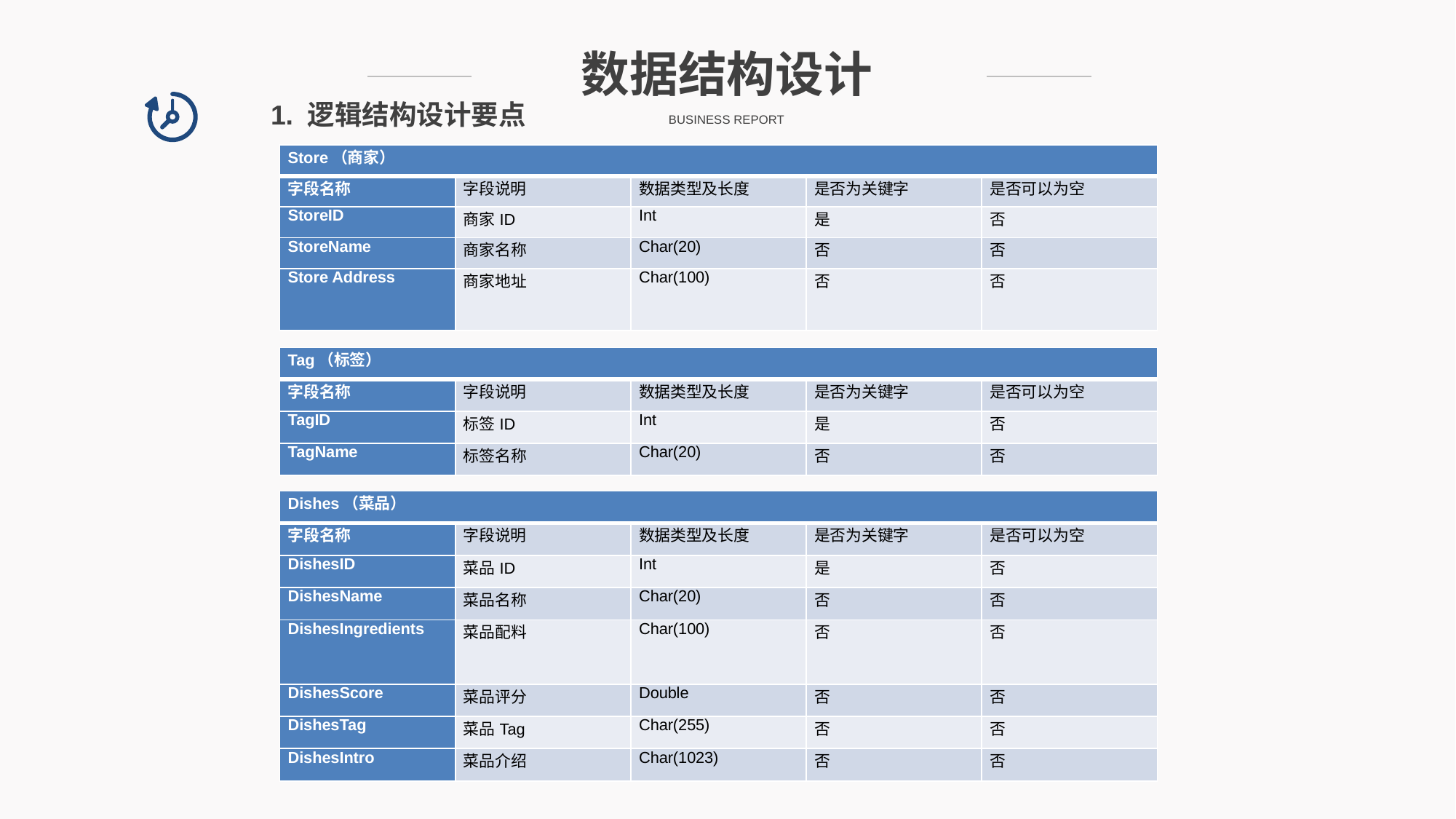

数据结构设计

1. 逻辑结构设计要点
BUSINESS REPORT
| Store（商家） |  |  |  |  |
| --- | --- | --- | --- | --- |
| 字段名称 | 字段说明 | 数据类型及长度 | 是否为关键字 | 是否可以为空 |
| StoreID | 商家ID | Int | 是 | 否 |
| StoreName | 商家名称 | Char(20) | 否 | 否 |
| Store Address | 商家地址 | Char(100) | 否 | 否 |
| Tag（标签） |  |  |  |  |
| --- | --- | --- | --- | --- |
| 字段名称 | 字段说明 | 数据类型及长度 | 是否为关键字 | 是否可以为空 |
| TagID | 标签ID | Int | 是 | 否 |
| TagName | 标签名称 | Char(20) | 否 | 否 |
| Dishes（菜品） |  |  |  |  |
| --- | --- | --- | --- | --- |
| 字段名称 | 字段说明 | 数据类型及长度 | 是否为关键字 | 是否可以为空 |
| DishesID | 菜品ID | Int | 是 | 否 |
| DishesName | 菜品名称 | Char(20) | 否 | 否 |
| DishesIngredients | 菜品配料 | Char(100) | 否 | 否 |
| DishesScore | 菜品评分 | Double | 否 | 否 |
| DishesTag | 菜品Tag | Char(255) | 否 | 否 |
| DishesIntro | 菜品介绍 | Char(1023) | 否 | 否 |